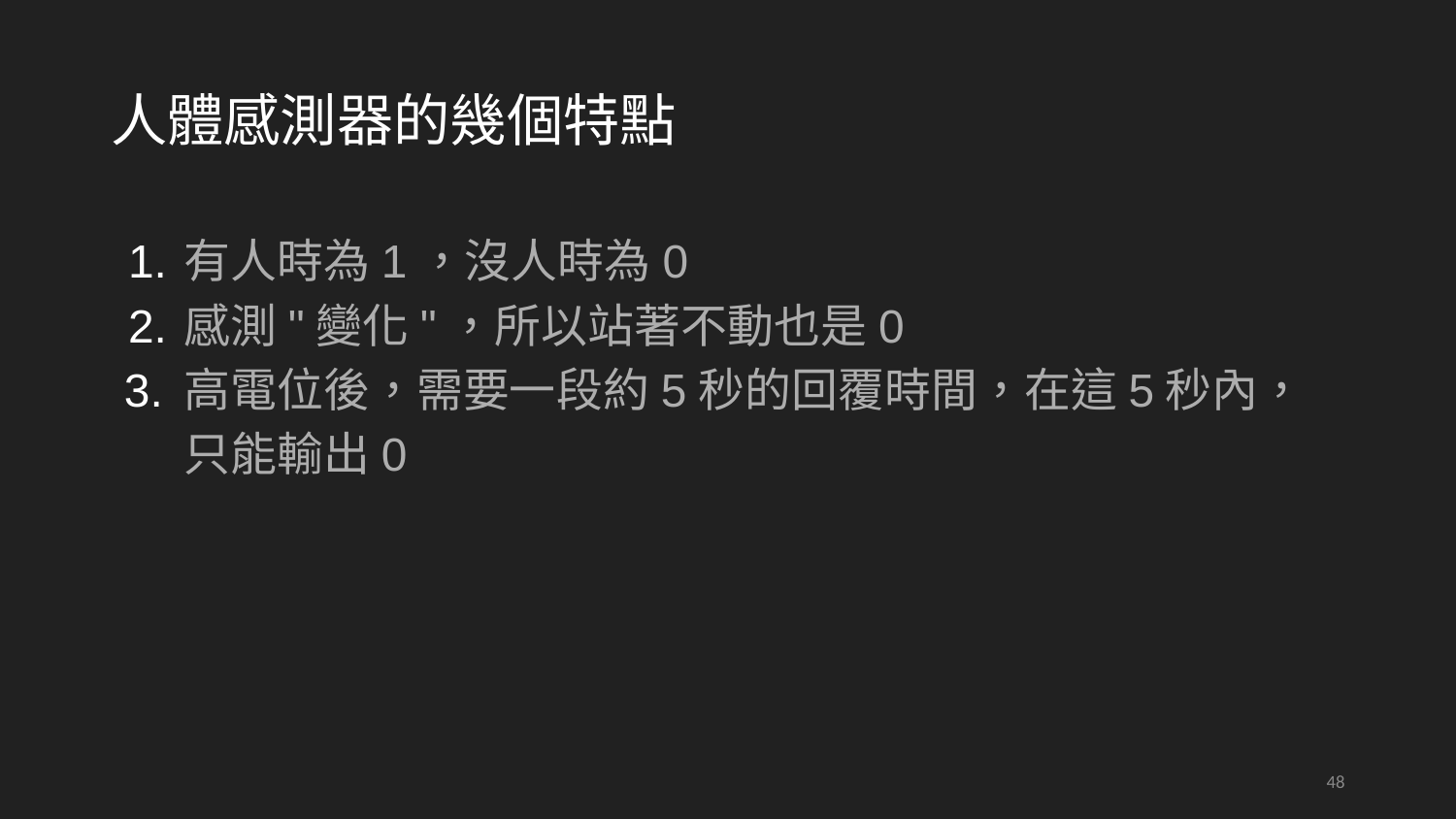

# 人體感測器的幾個特點
有人時為1，沒人時為0
感測"變化"，所以站著不動也是0
高電位後，需要一段約5秒的回覆時間，在這5秒內，只能輸出0
48